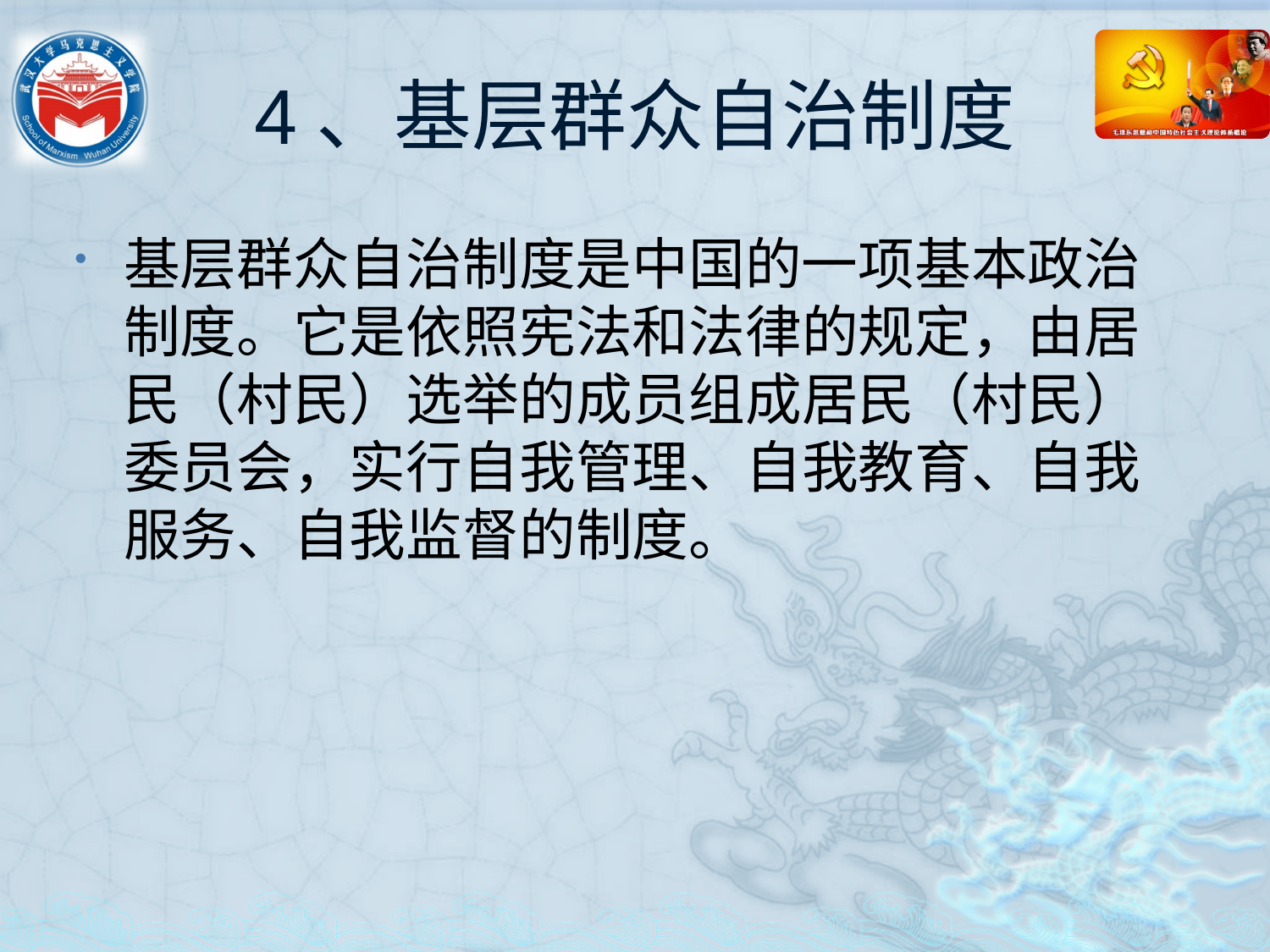

# 4、基层群众自治制度
基层群众自治制度是中国的一项基本政治制度。它是依照宪法和法律的规定，由居民（村民）选举的成员组成居民（村民）委员会，实行自我管理、自我教育、自我服务、自我监督的制度。